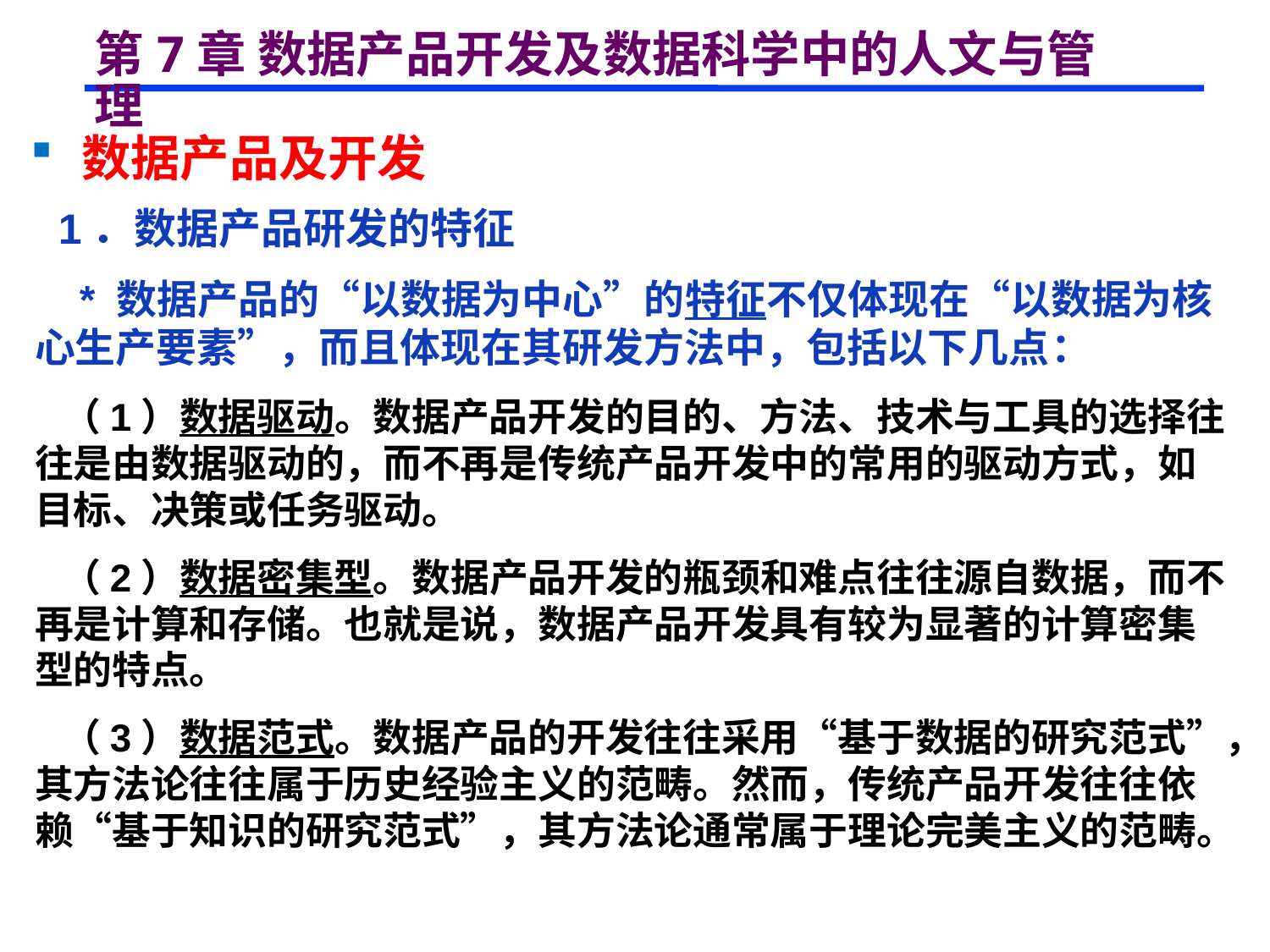

# 第7章 数据产品开发及数据科学中的人文与管理
 数据产品及开发
  1．数据产品研发的特征
    * 数据产品的“以数据为中心”的特征不仅体现在“以数据为核心生产要素”，而且体现在其研发方法中，包括以下几点：
  （1）数据驱动。数据产品开发的目的、方法、技术与工具的选择往往是由数据驱动的，而不再是传统产品开发中的常用的驱动方式，如目标、决策或任务驱动。
  （2）数据密集型。数据产品开发的瓶颈和难点往往源自数据，而不再是计算和存储。也就是说，数据产品开发具有较为显著的计算密集型的特点。
  （3）数据范式。数据产品的开发往往采用“基于数据的研究范式”，其方法论往往属于历史经验主义的范畴。然而，传统产品开发往往依赖“基于知识的研究范式”，其方法论通常属于理论完美主义的范畴。